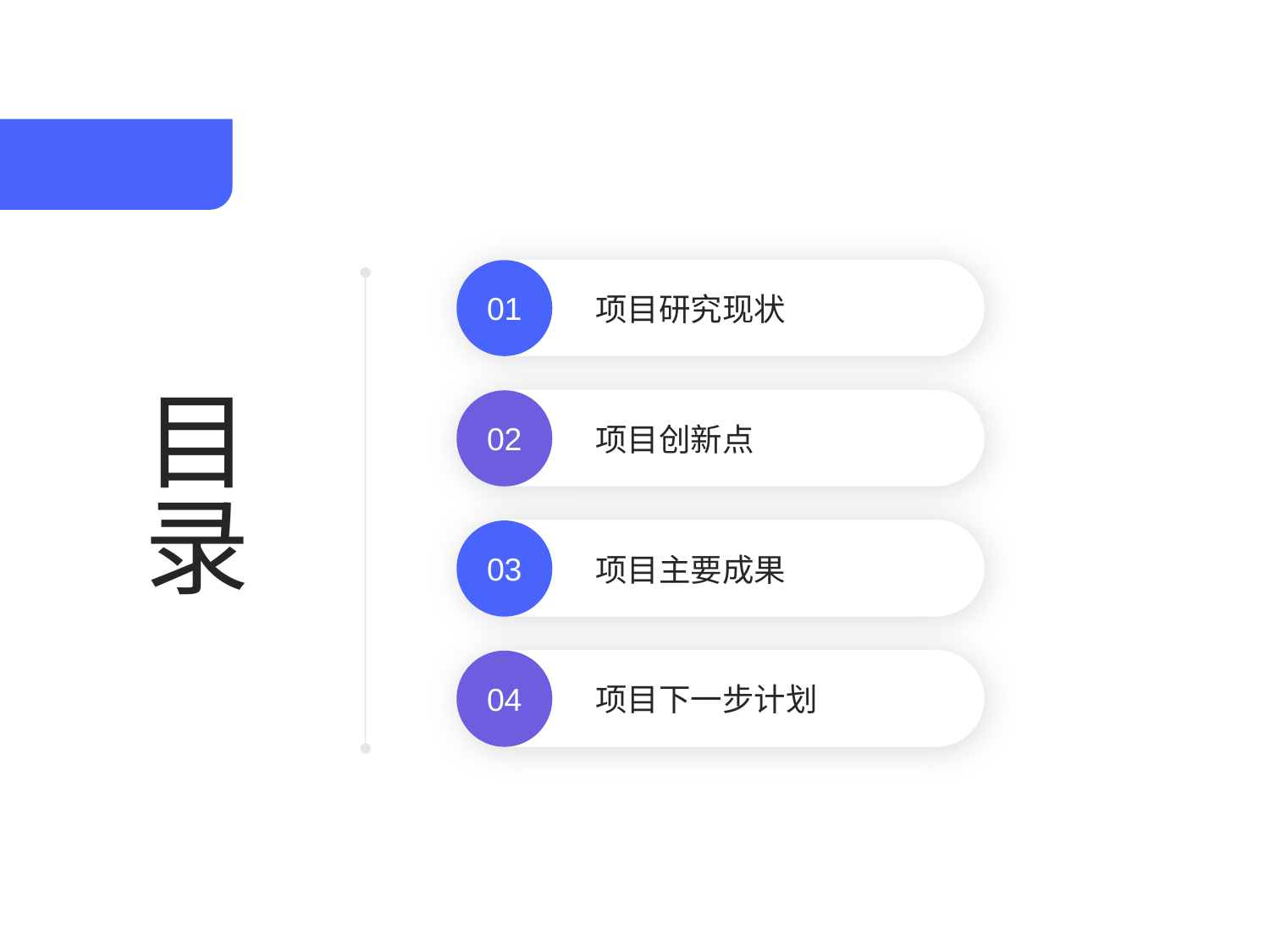

01
项目研究现状
目录

02
项目创新点

03
项目主要成果

04
项目下一步计划